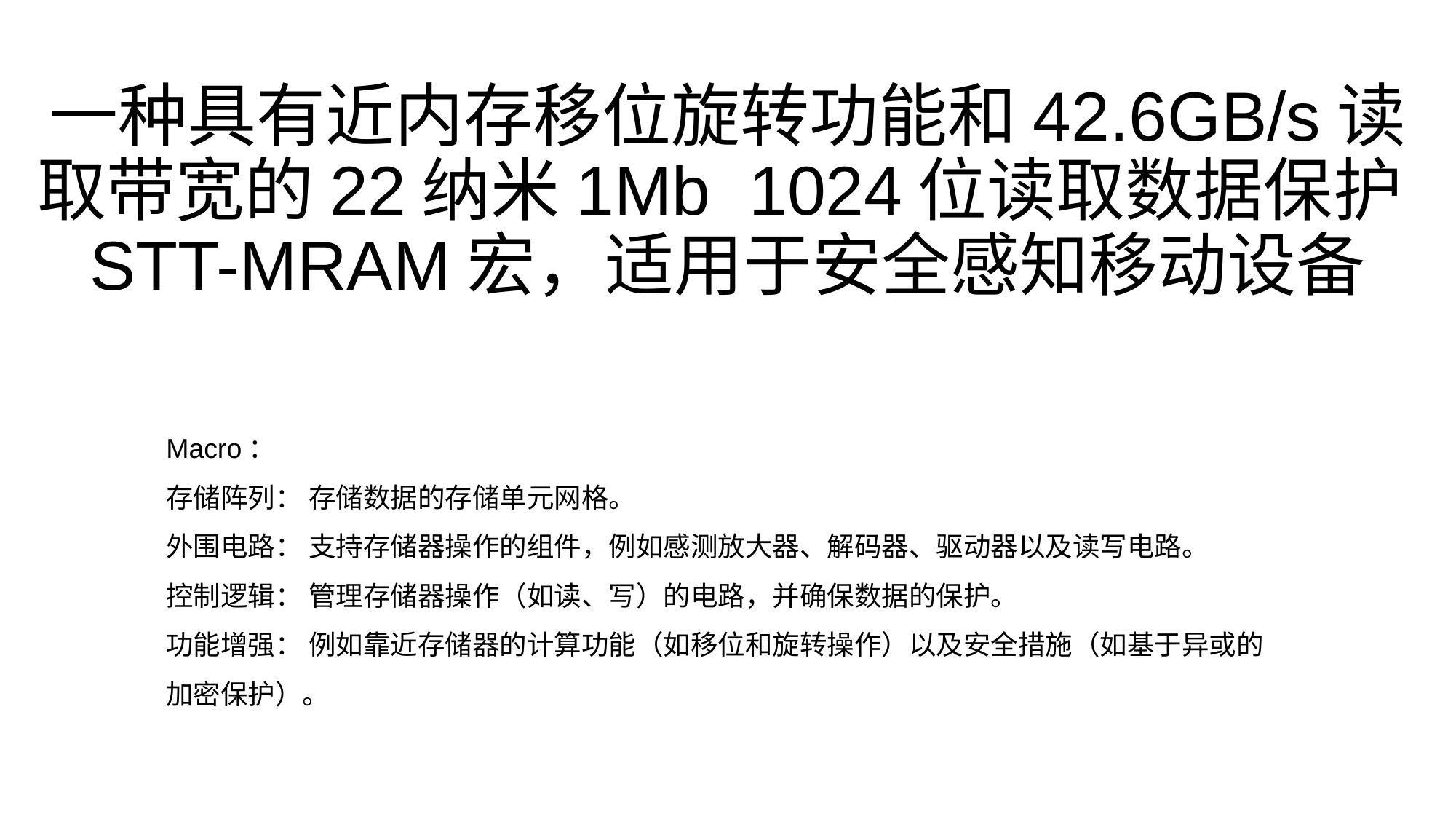

# 一种具有近内存移位旋转功能和42.6GB/s读取带宽的22纳米1Mb  1024位读取数据保护STT-MRAM宏，适用于安全感知移动设备
Macro：
存储阵列： 存储数据的存储单元网格。
外围电路： 支持存储器操作的组件，例如感测放大器、解码器、驱动器以及读写电路。
控制逻辑： 管理存储器操作（如读、写）的电路，并确保数据的保护。
功能增强： 例如靠近存储器的计算功能（如移位和旋转操作）以及安全措施（如基于异或的加密保护）。